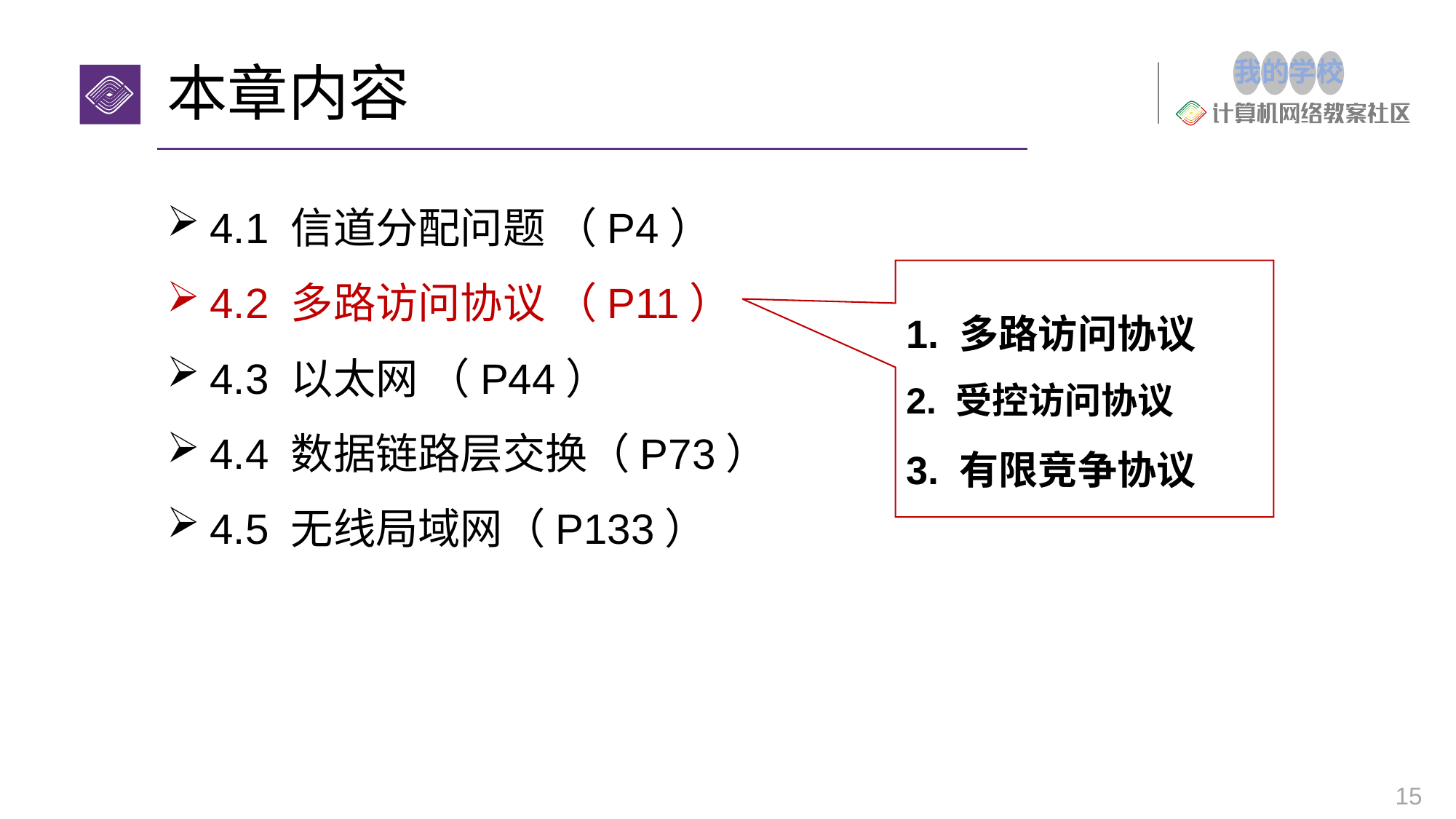

# 本章内容
4.1 信道分配问题 （P4）
4.2 多路访问协议 （P11）
4.3 以太网 （P44）
4.4 数据链路层交换（P73）
4.5 无线局域网（P133）
1. 多路访问协议
2. 受控访问协议
3. 有限竞争协议
15